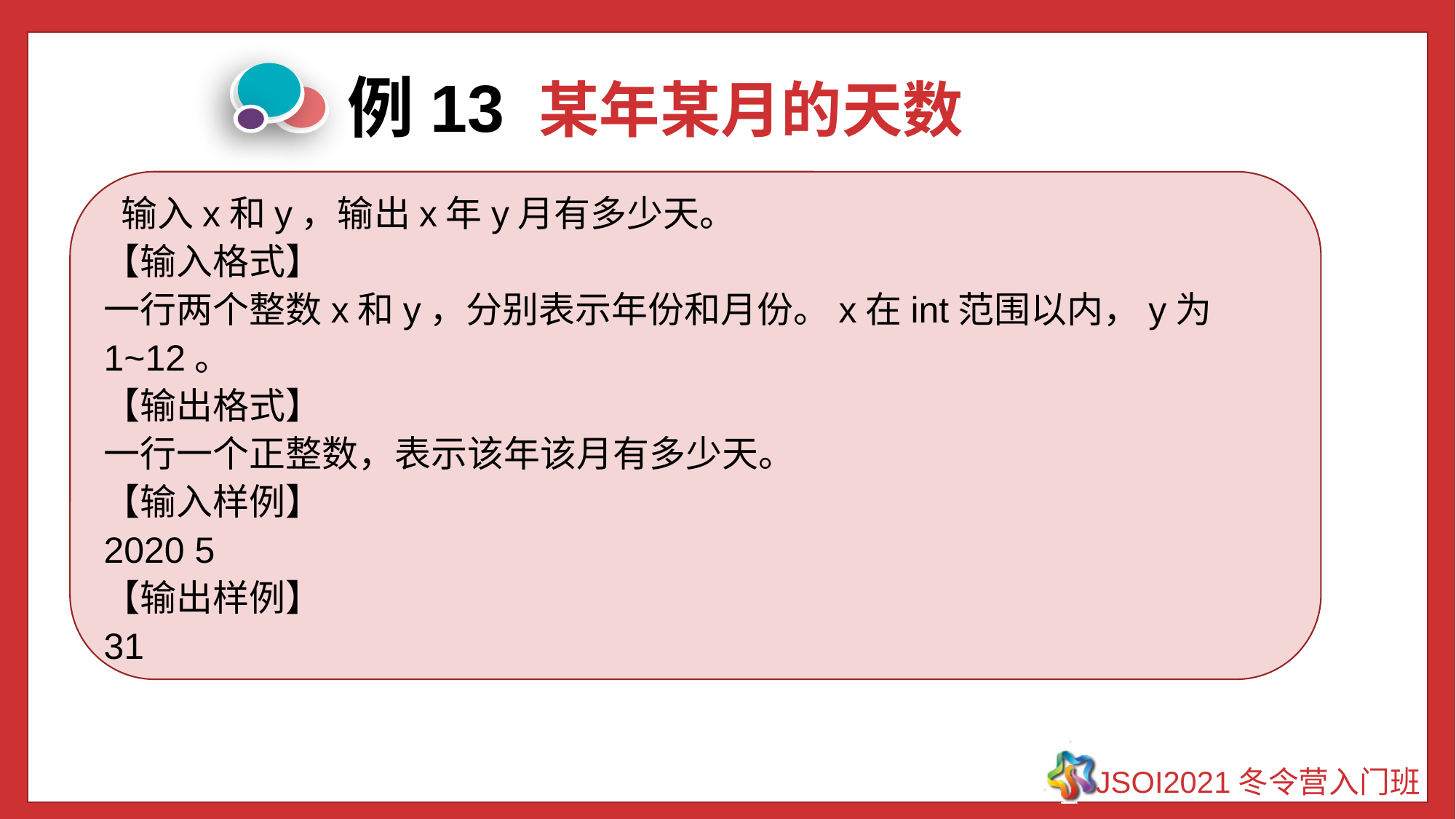

例13 某年某月的天数

 输入x和y，输出x年y月有多少天。
【输入格式】
一行两个整数x和y，分别表示年份和月份。x在int范围以内，y为1~12。
【输出格式】
一行一个正整数，表示该年该月有多少天。
【输入样例】
2020 5
【输出样例】
31